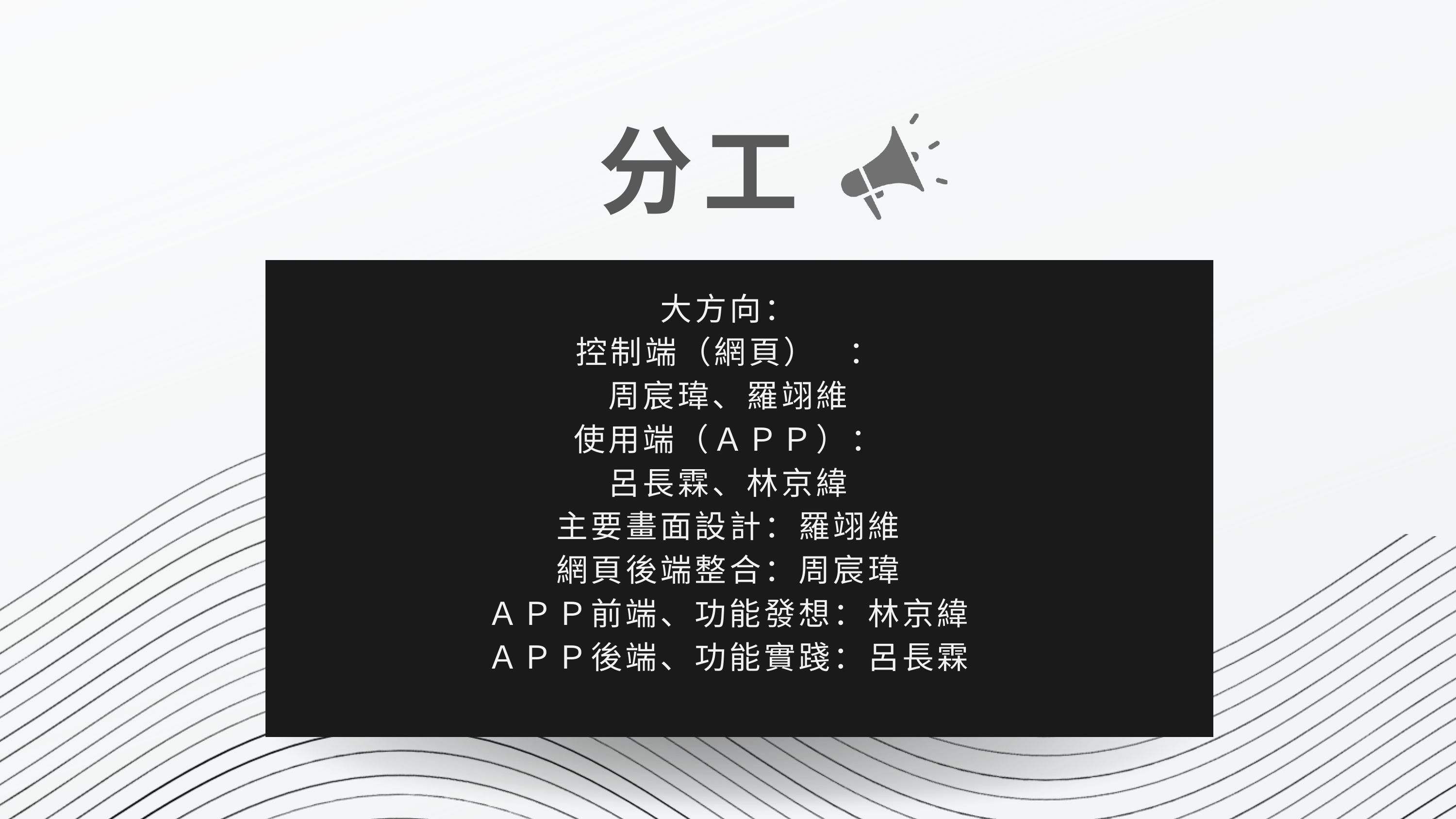

分工

大方向：
控制端（網頁）   ：
周宸瑋、羅翊維
使用端（ＡＰＰ）：
呂長霖、林京緯
主要畫面設計：羅翊維
網頁後端整合：周宸瑋
ＡＰＰ前端、功能發想：林京緯
ＡＰＰ後端、功能實踐：呂長霖